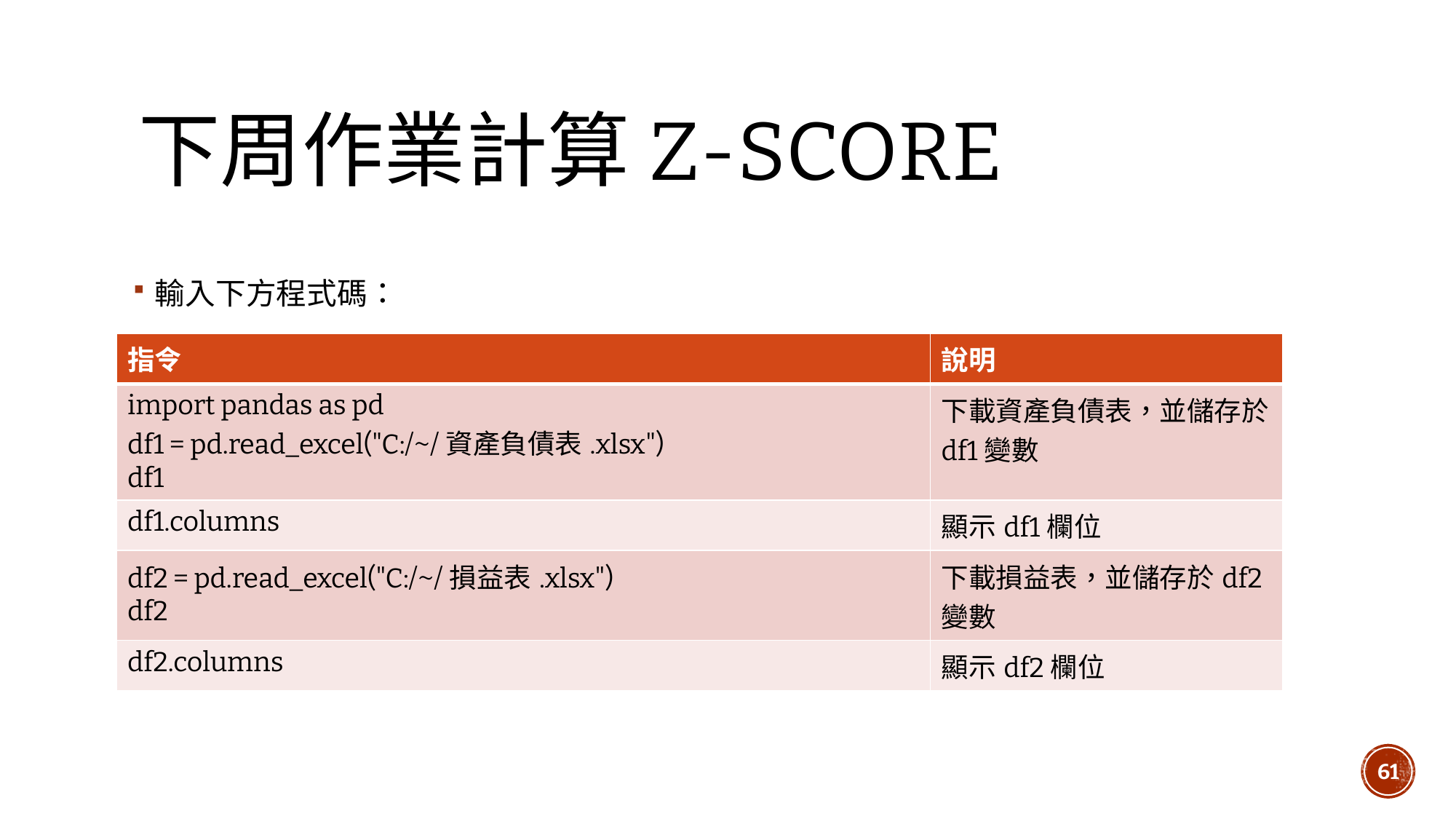

# 下周作業計算Z-score
輸入下方程式碼：

| 指令 | 說明 |
| --- | --- |
| import pandas as pd df1 = pd.read\_excel("C:/~/資產負債表.xlsx") df1 | 下載資產負債表，並儲存於df1變數 |
| df1.columns | 顯示df1欄位 |
| df2 = pd.read\_excel("C:/~/損益表.xlsx") df2 | 下載損益表，並儲存於df2變數 |
| df2.columns | 顯示df2欄位 |
61